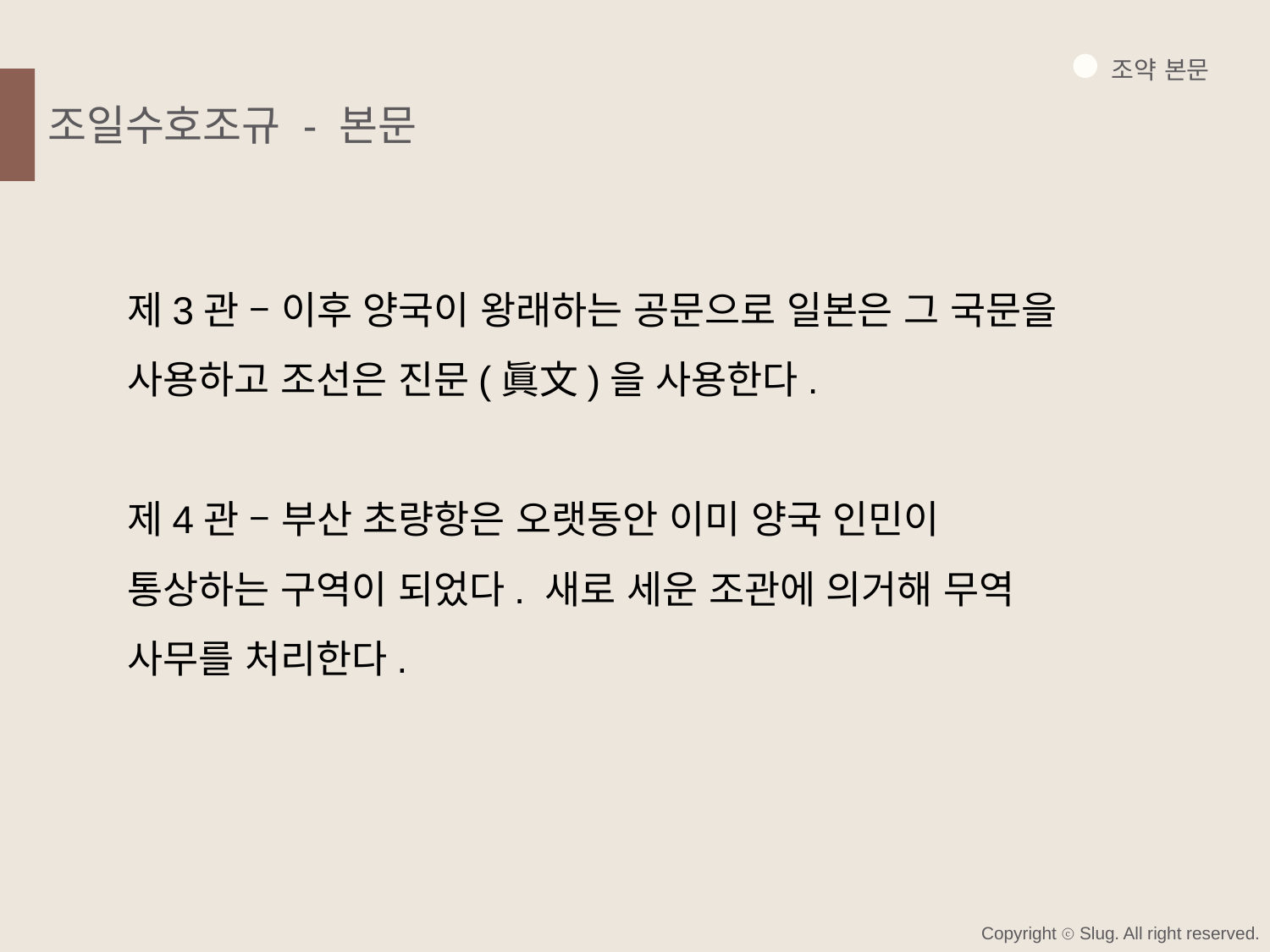

조약 본문

조일수호조규 - 본문
제3관 – 이후 양국이 왕래하는 공문으로 일본은 그 국문을 사용하고 조선은 진문(眞文)을 사용한다.

제4관 – 부산 초량항은 오랫동안 이미 양국 인민이 통상하는 구역이 되었다. 새로 세운 조관에 의거해 무역 사무를 처리한다.